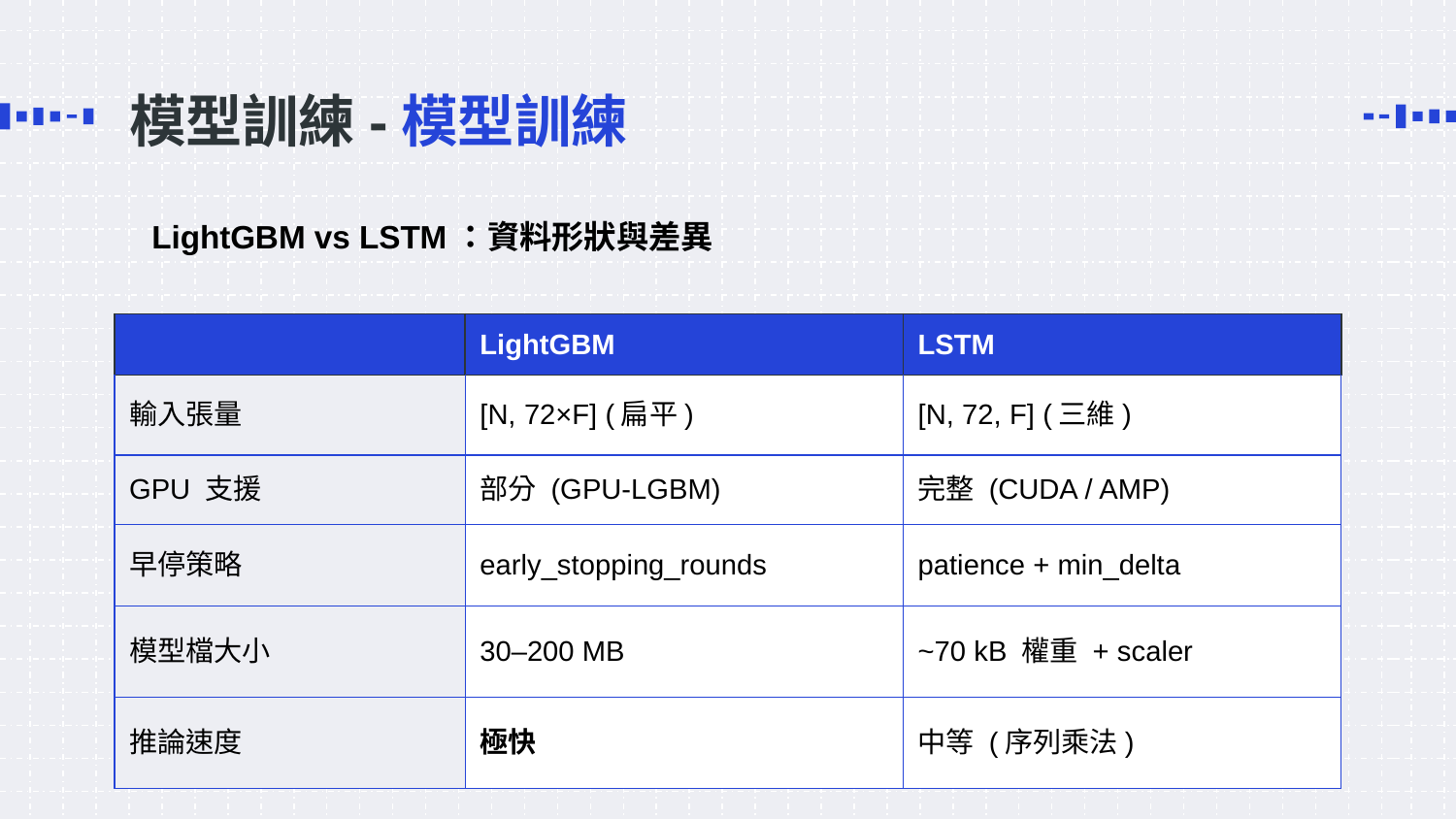

# 模型訓練-模型訓練
LightGBM vs LSTM：資料形狀與差異
|  | LightGBM | LSTM |
| --- | --- | --- |
| 輸入張量 | [N, 72×F] (扁平) | [N, 72, F] (三維) |
| GPU 支援 | 部分 (GPU-LGBM) | 完整 (CUDA / AMP) |
| 早停策略 | early\_stopping\_rounds | patience + min\_delta |
| 模型檔大小 | 30–200 MB | ~70 kB 權重 + scaler |
| 推論速度 | 極快 | 中等 (序列乘法) |